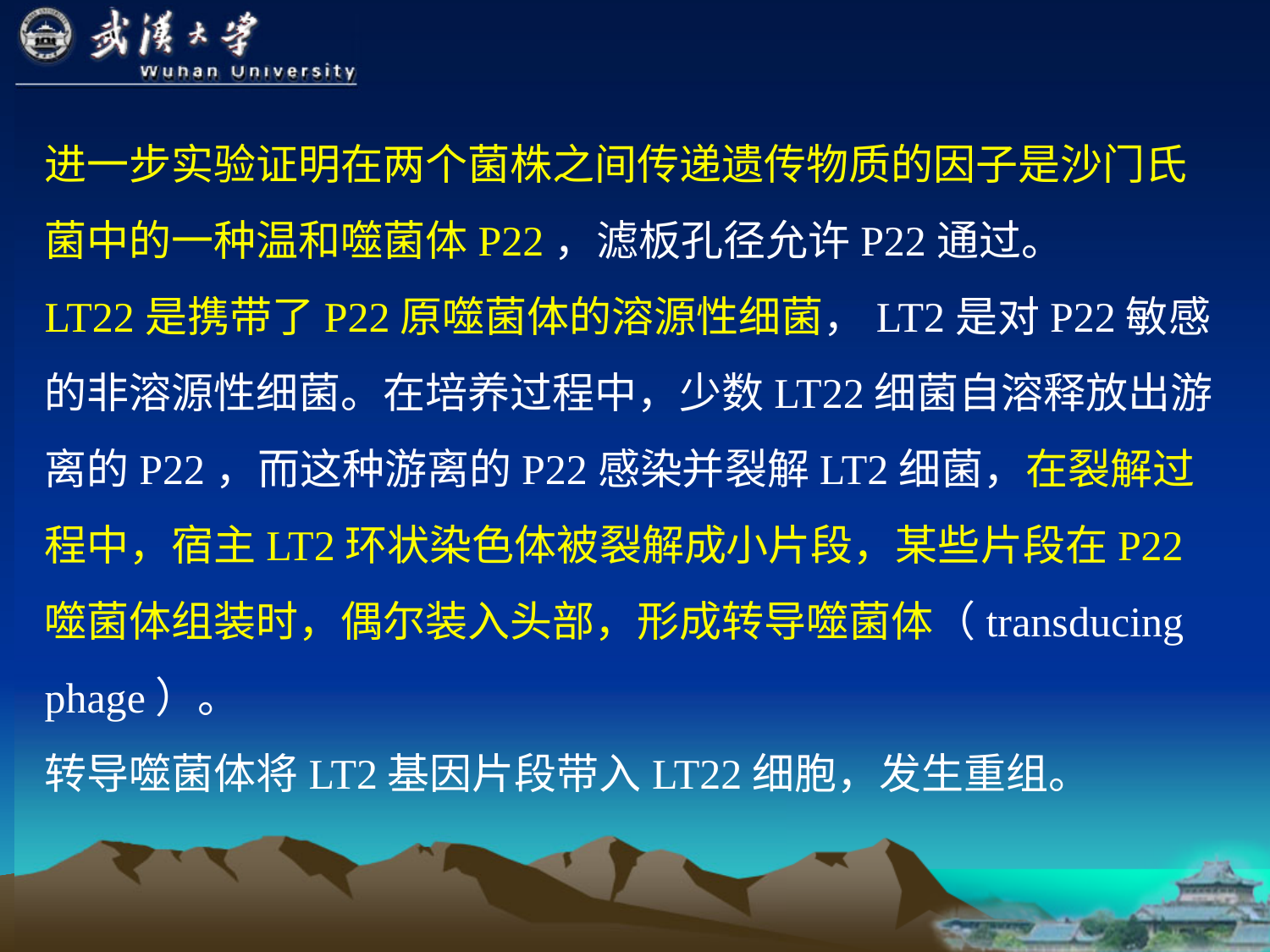

进一步实验证明在两个菌株之间传递遗传物质的因子是沙门氏菌中的一种温和噬菌体P22，滤板孔径允许P22通过。
LT22是携带了P22原噬菌体的溶源性细菌，LT2是对P22敏感的非溶源性细菌。在培养过程中，少数LT22细菌自溶释放出游离的P22，而这种游离的P22感染并裂解LT2细菌，在裂解过程中，宿主LT2环状染色体被裂解成小片段，某些片段在P22噬菌体组装时，偶尔装入头部，形成转导噬菌体（transducing phage）。
转导噬菌体将LT2基因片段带入LT22细胞，发生重组。